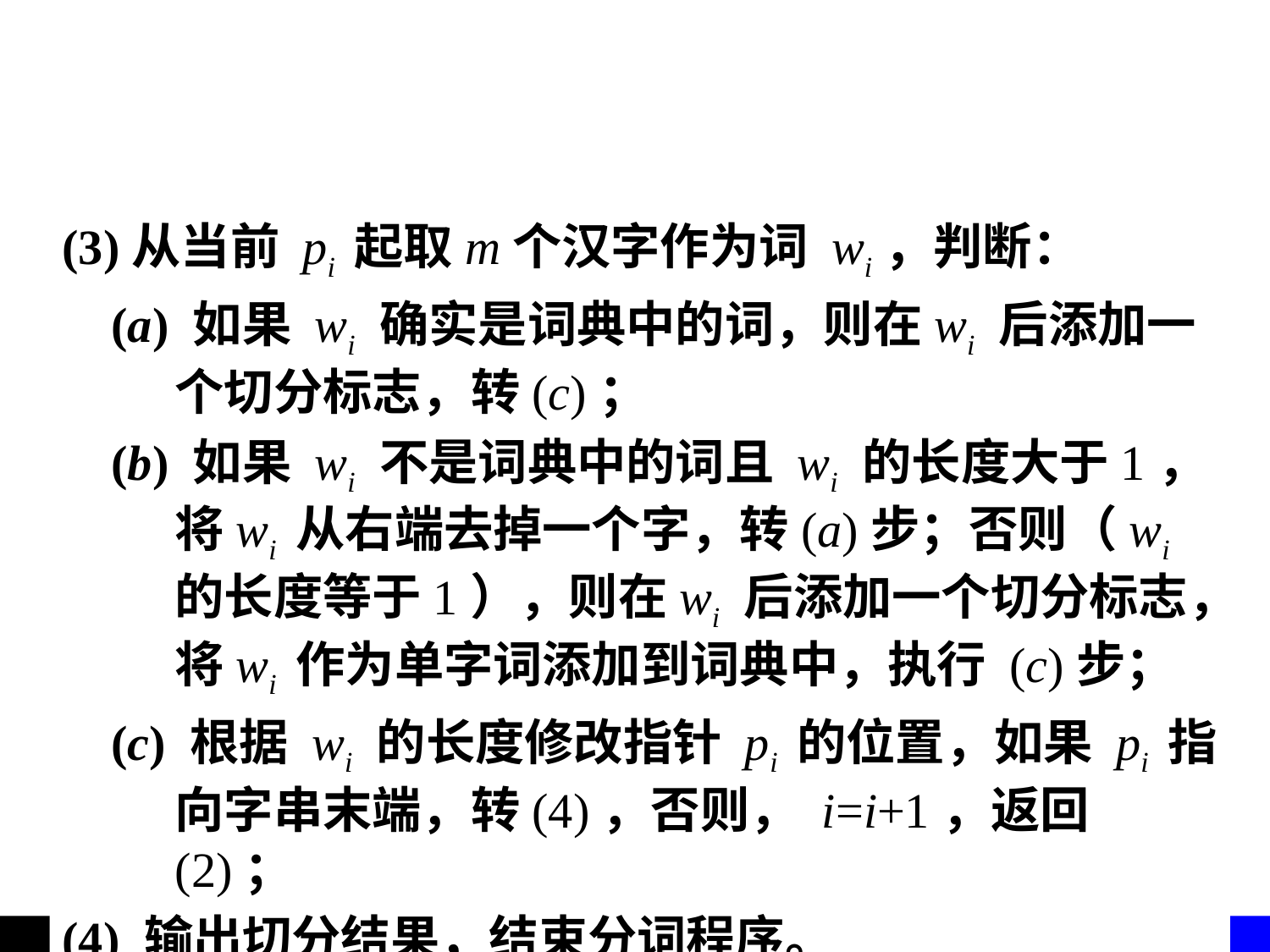

#
(3)从当前 pi 起取m个汉字作为词 wi，判断：
    (a) 如果 wi 确实是词典中的词，则在wi 后添加一个切分标志，转(c)；
    (b) 如果 wi 不是词典中的词且 wi 的长度大于1，将wi 从右端去掉一个字，转(a)步；否则（wi 的长度等于1），则在wi 后添加一个切分标志，将wi 作为单字词添加到词典中，执行 (c)步；
    (c) 根据 wi 的长度修改指针 pi 的位置，如果 pi 指向字串末端，转(4)，否则， i=i+1，返回 (2)；
(4) 输出切分结果，结束分词程序。